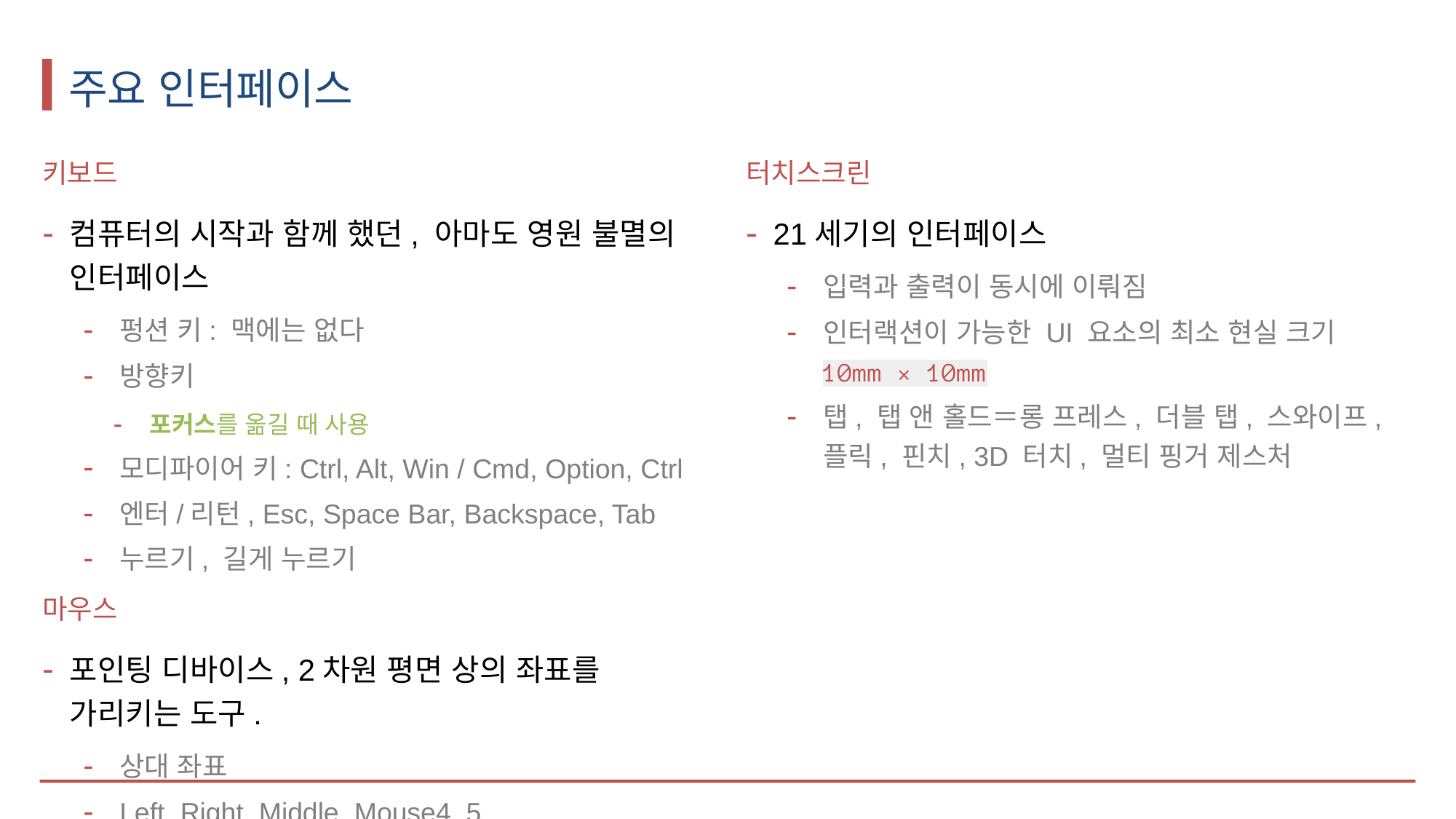

# 주요 인터페이스
키보드
컴퓨터의 시작과 함께 했던, 아마도 영원 불멸의 인터페이스
펑션 키: 맥에는 없다
방향키
포커스를 옮길 때 사용
모디파이어 키: Ctrl, Alt, Win / Cmd, Option, Ctrl
엔터/리턴, Esc, Space Bar, Backspace, Tab
누르기, 길게 누르기
마우스
포인팅 디바이스, 2차원 평면 상의 좌표를 가리키는 도구.
상대 좌표
Left, Right, Middle, Mouse4, 5
포인팅, 호버, 클릭, 더블 클릭, 클릭 앤 드래그, 클릭 앤 홀드
터치스크린
21세기의 인터페이스
입력과 출력이 동시에 이뤄짐
인터랙션이 가능한 UI 요소의 최소 현실 크기 10mm × 10mm
탭, 탭 앤 홀드＝롱 프레스, 더블 탭, 스와이프, 플릭, 핀치, 3D 터치, 멀티 핑거 제스처